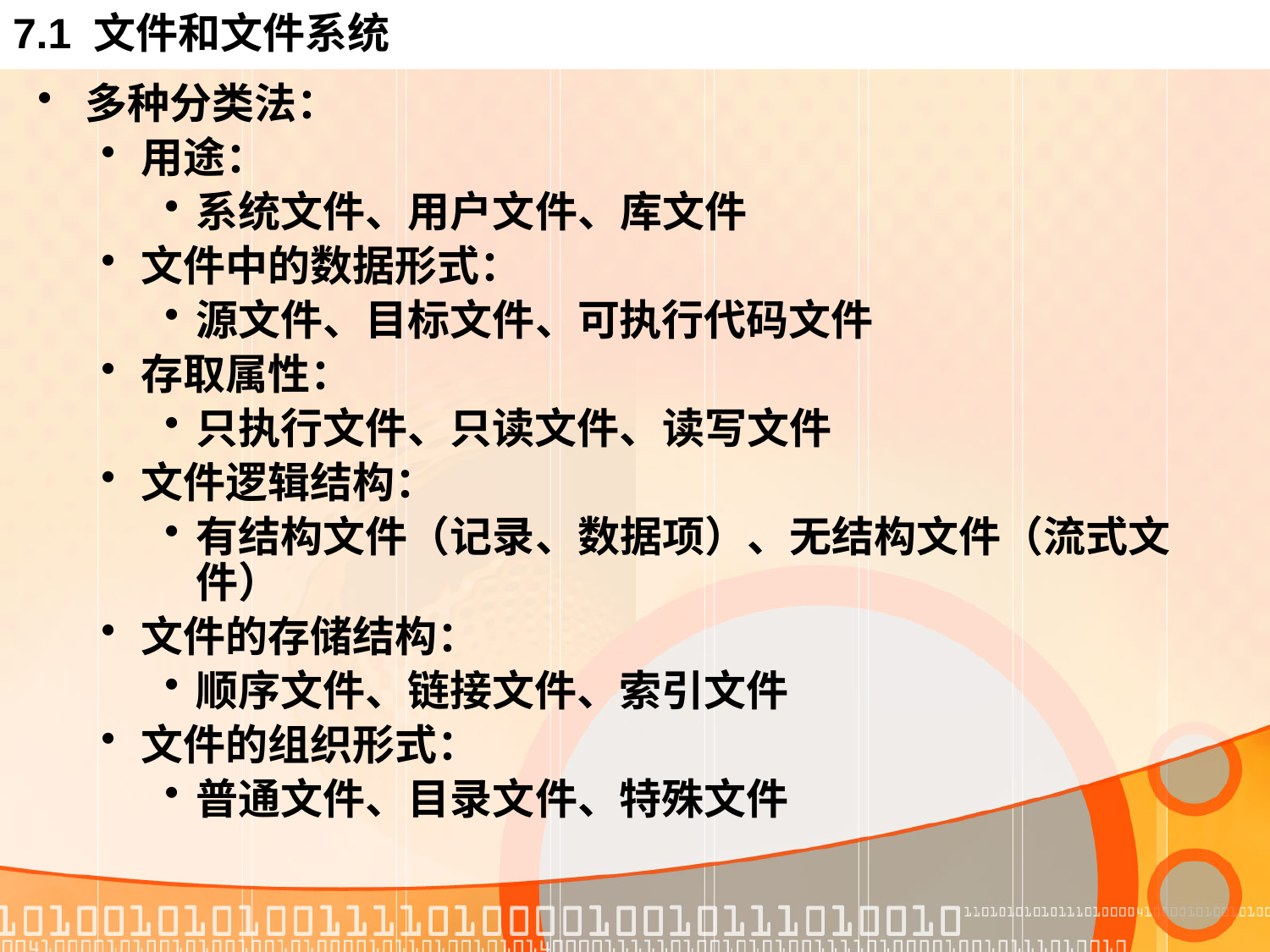

# 7.1 文件和文件系统
多种分类法：
用途：
系统文件、用户文件、库文件
文件中的数据形式：
源文件、目标文件、可执行代码文件
存取属性：
只执行文件、只读文件、读写文件
文件逻辑结构：
有结构文件（记录、数据项）、无结构文件（流式文件）
文件的存储结构：
顺序文件、链接文件、索引文件
文件的组织形式：
普通文件、目录文件、特殊文件